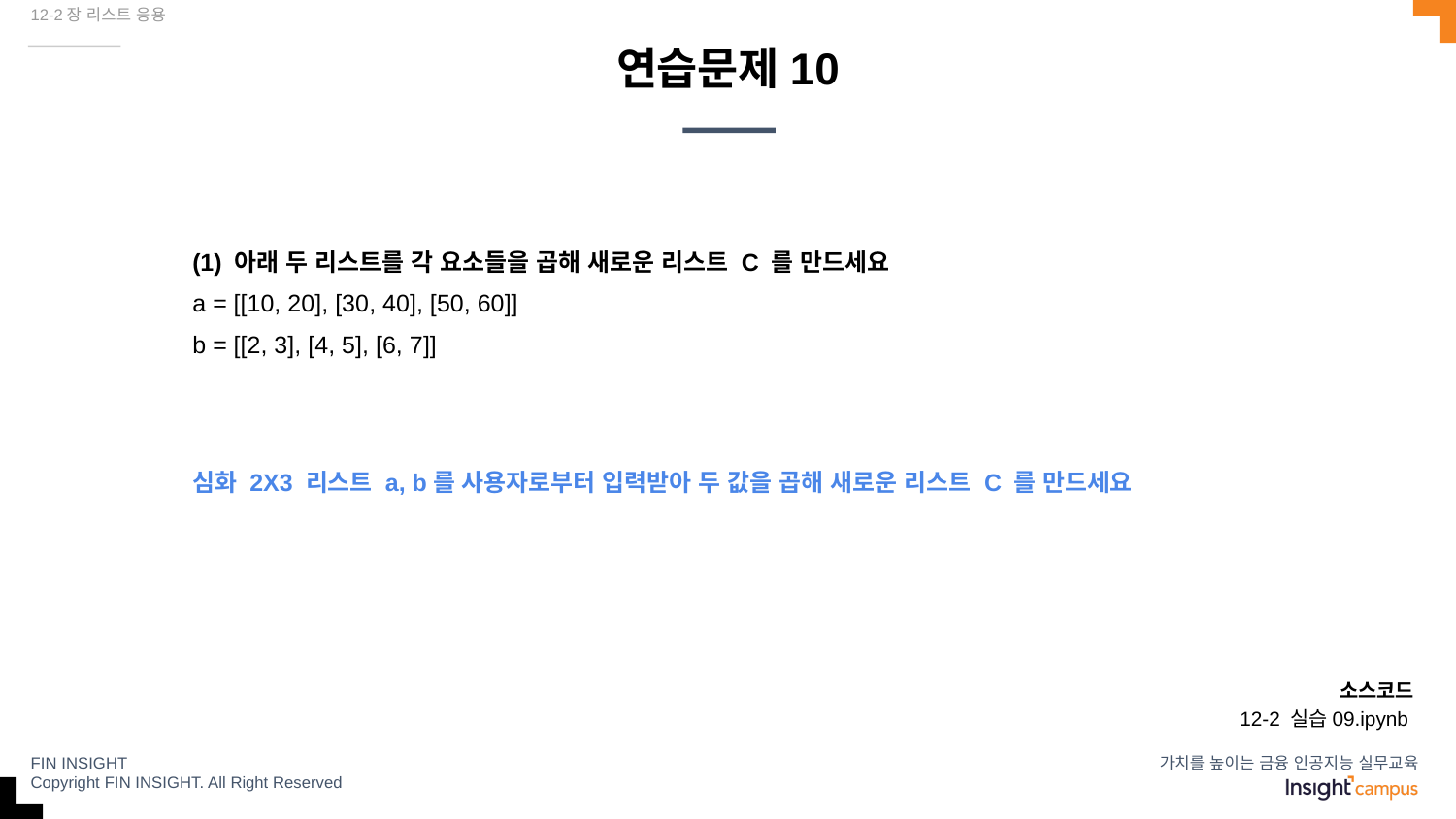

12-2장 리스트 응용
# 연습문제10
(1) 아래 두 리스트를 각 요소들을 곱해 새로운 리스트 C 를 만드세요
a = [[10, 20], [30, 40], [50, 60]]
b = [[2, 3], [4, 5], [6, 7]]

심화 2X3 리스트 a, b를 사용자로부터 입력받아 두 값을 곱해 새로운 리스트 C 를 만드세요
소스코드
12-2 실습09.ipynb